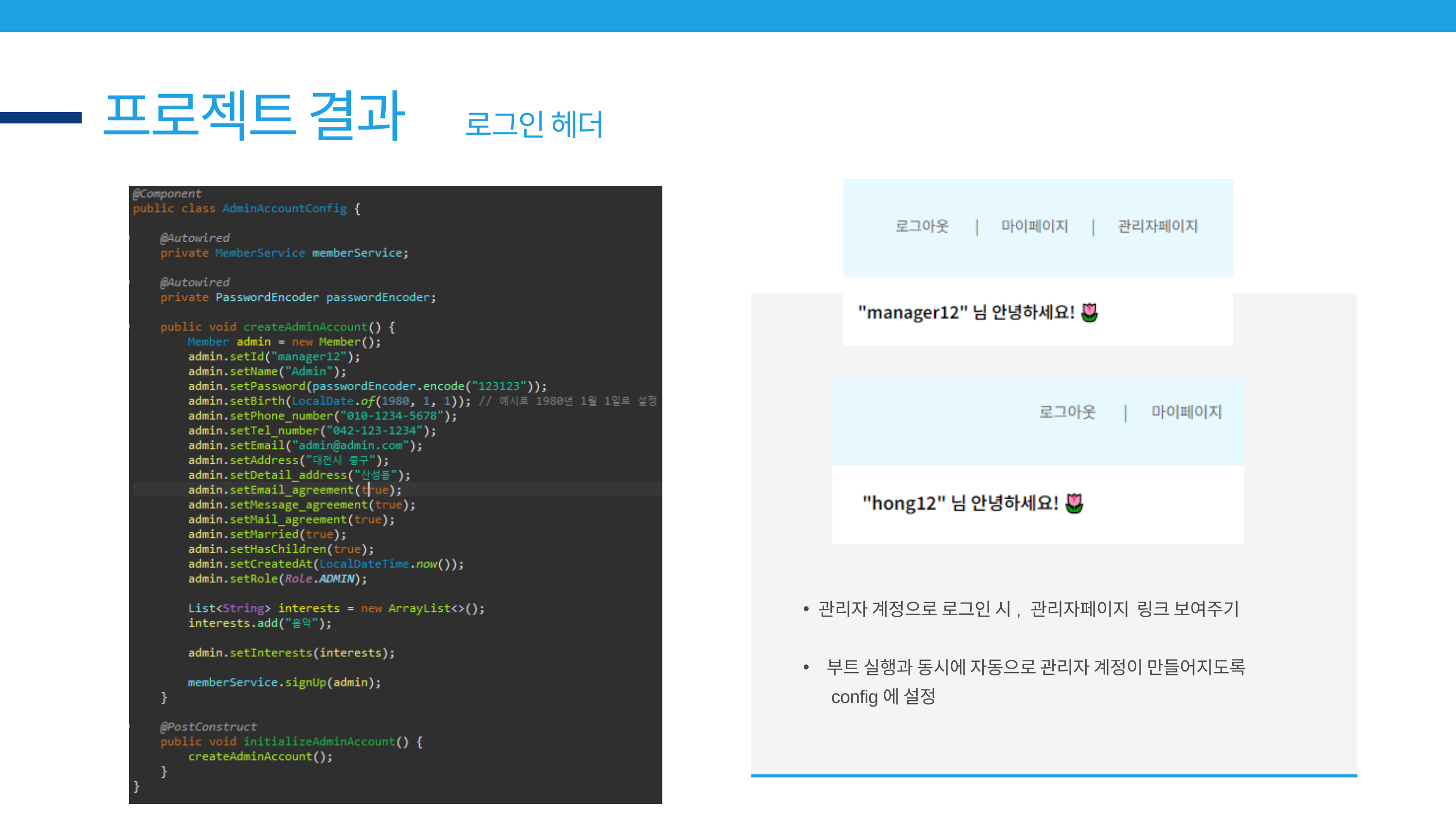

프로젝트 결과
로그인 헤더

관리자 계정으로 로그인 시, 관리자페이지  링크 보여주기

 부트 실행과 동시에 자동으로 관리자 계정이 만들어지도록
         config에 설정